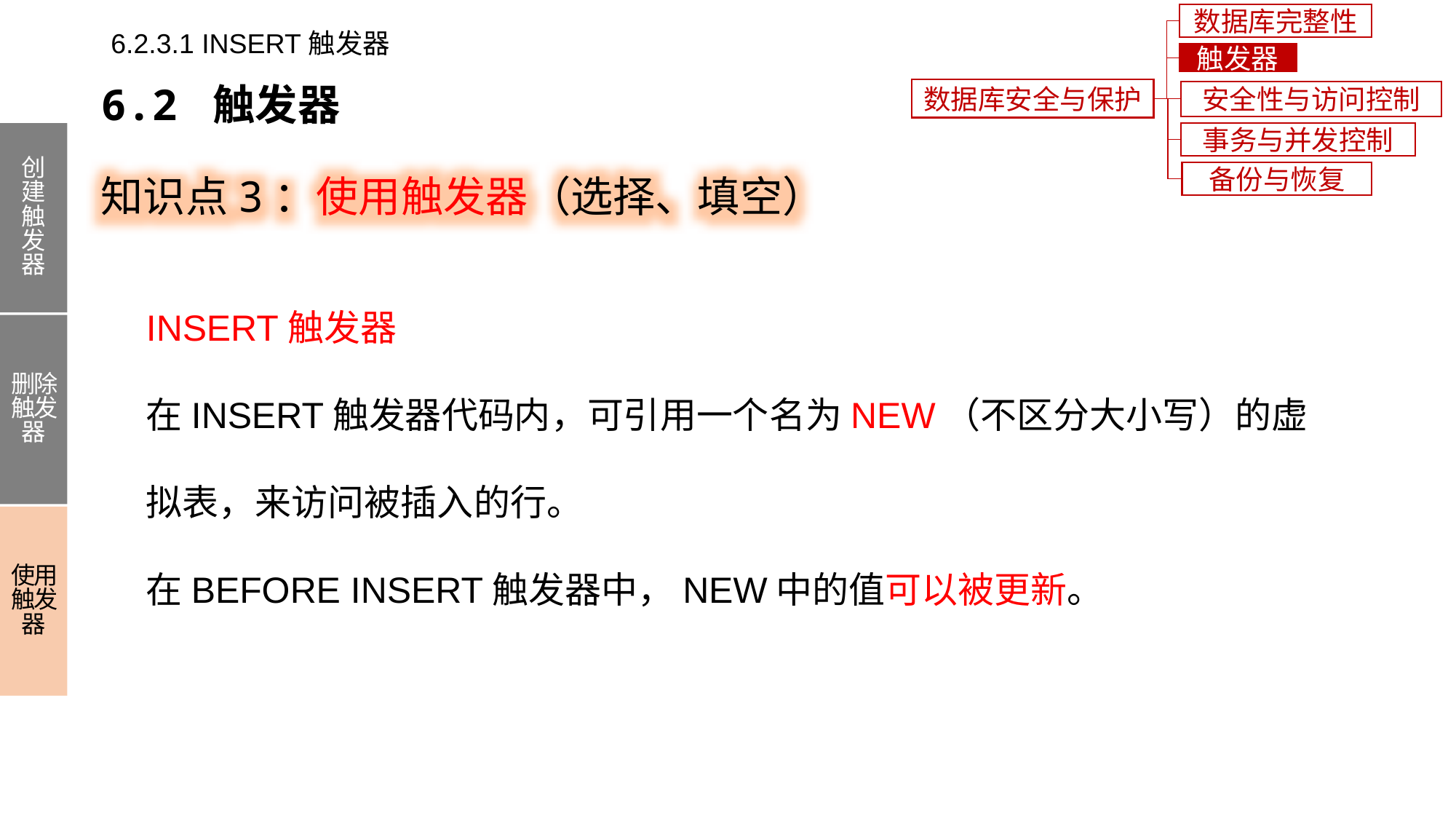

数据库完整性
6.2.3.1 INSERT触发器
触发器
6.2 触发器
数据库安全与保护
安全性与访问控制
事务与并发控制
创建触发器
删除触发器
使用触发器
知识点3：使用触发器（选择、填空）
备份与恢复
INSERT触发器
在INSERT触发器代码内，可引用一个名为NEW（不区分大小写）的虚拟表，来访问被插入的行。
在BEFORE INSERT触发器中，NEW中的值可以被更新。